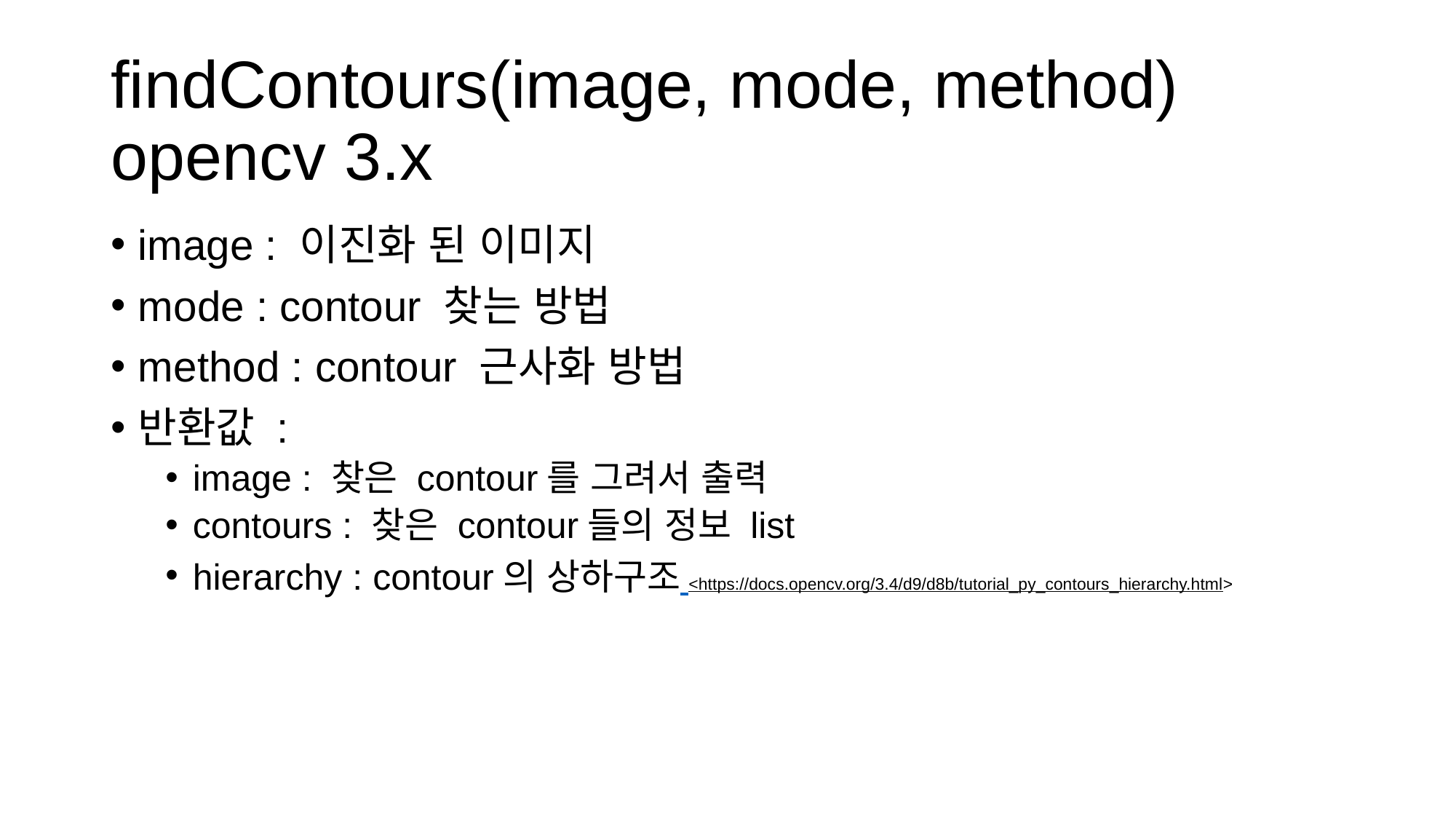

# findContours(image, mode, method) opencv 3.x
image : 이진화 된 이미지
mode : contour 찾는 방법
method : contour 근사화 방법
반환값 :
image : 찾은 contour를 그려서 출력
contours : 찾은 contour들의 정보 list
hierarchy : contour의 상하구조 <https://docs.opencv.org/3.4/d9/d8b/tutorial_py_contours_hierarchy.html>